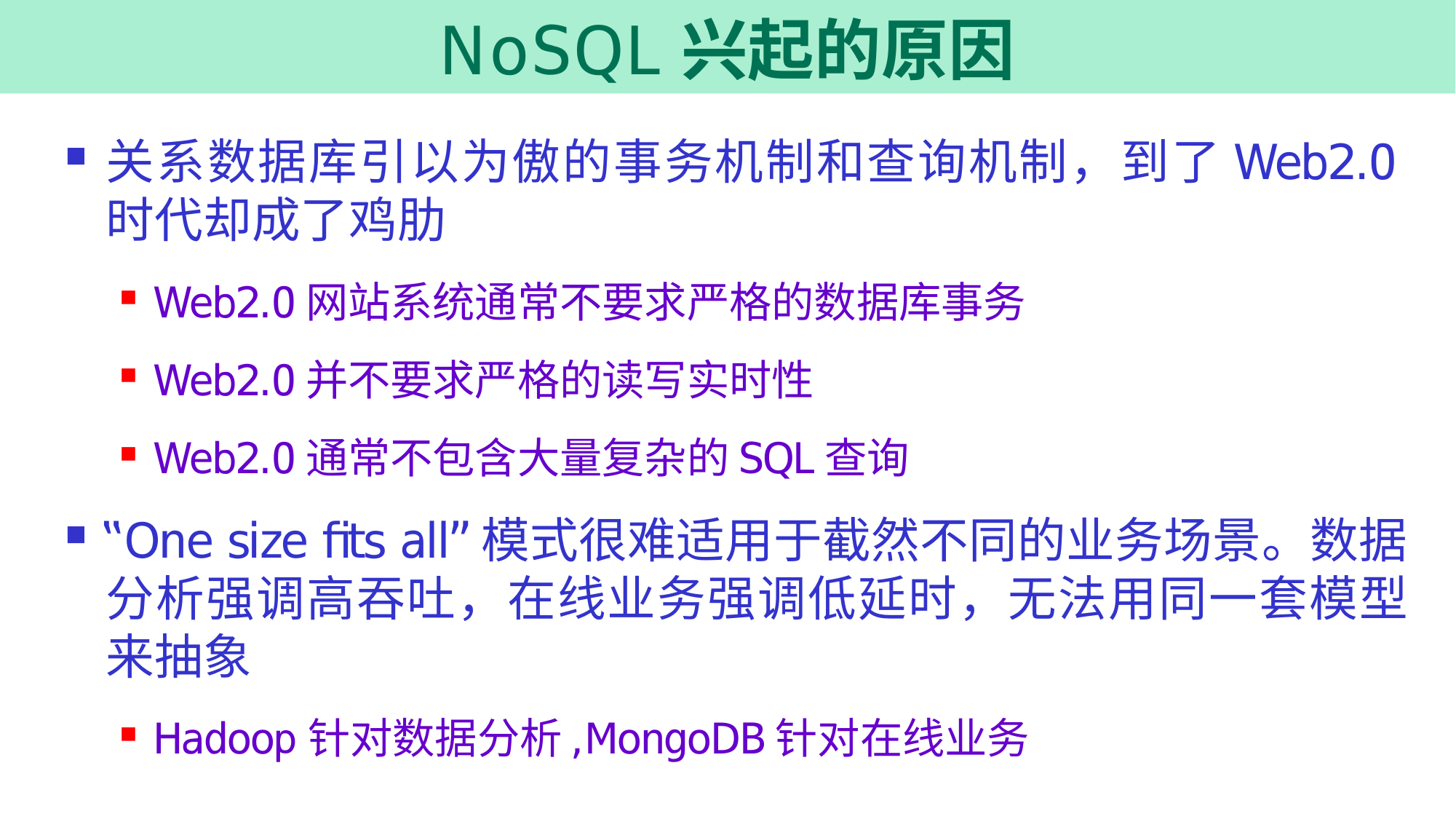

# NoSQL兴起的原因
关系数据库引以为傲的事务机制和查询机制，到了Web2.0时代却成了鸡肋
Web2.0网站系统通常不要求严格的数据库事务
Web2.0并不要求严格的读写实时性
Web2.0通常不包含大量复杂的SQL查询
“One size fits all”模式很难适用于截然不同的业务场景。数据分析强调高吞吐，在线业务强调低延时，无法用同一套模型来抽象
Hadoop针对数据分析,MongoDB针对在线业务